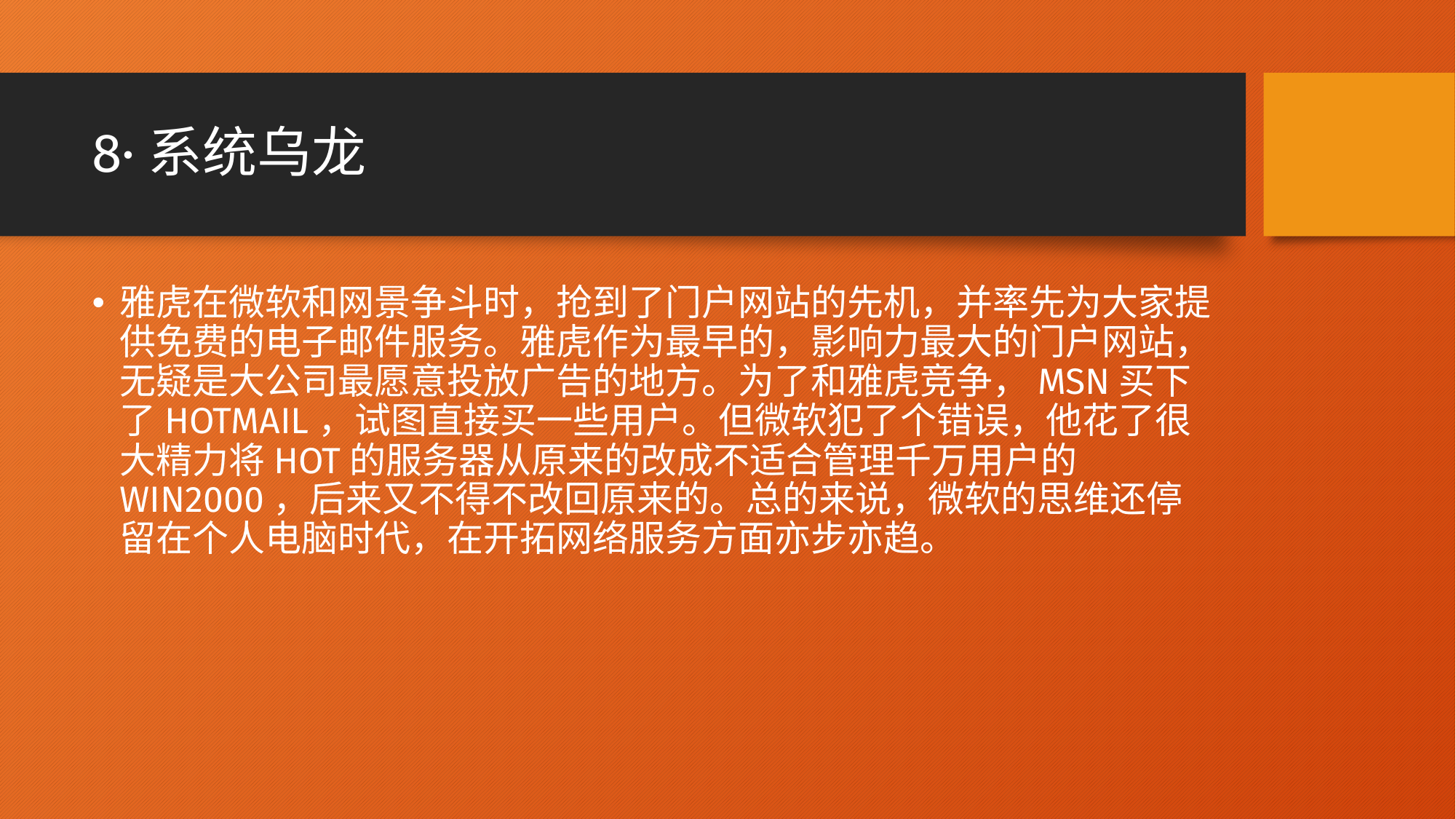

# 8·系统乌龙
雅虎在微软和网景争斗时，抢到了门户网站的先机，并率先为大家提供免费的电子邮件服务。雅虎作为最早的，影响力最大的门户网站，无疑是大公司最愿意投放广告的地方。为了和雅虎竞争，MSN买下了HOTMAIL，试图直接买一些用户。但微软犯了个错误，他花了很大精力将HOT的服务器从原来的改成不适合管理千万用户的WIN2000，后来又不得不改回原来的。总的来说，微软的思维还停留在个人电脑时代，在开拓网络服务方面亦步亦趋。